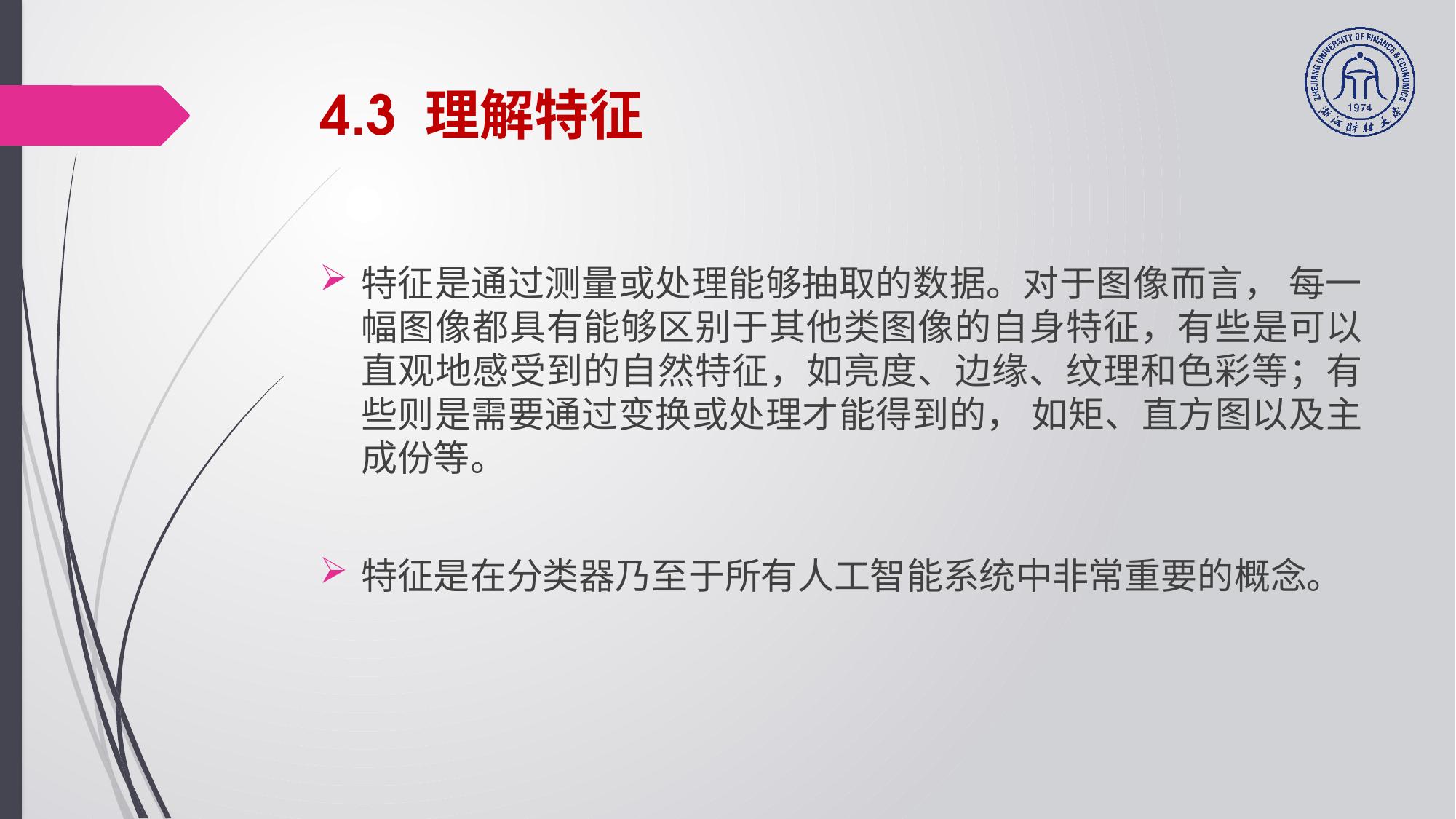

# 4.3 理解特征
特征是通过测量或处理能够抽取的数据。对于图像而言， 每一幅图像都具有能够区别于其他类图像的自身特征，有些是可以直观地感受到的自然特征，如亮度、边缘、纹理和色彩等；有些则是需要通过变换或处理才能得到的， 如矩、直方图以及主成份等。

特征是在分类器乃至于所有人工智能系统中非常重要的概念。